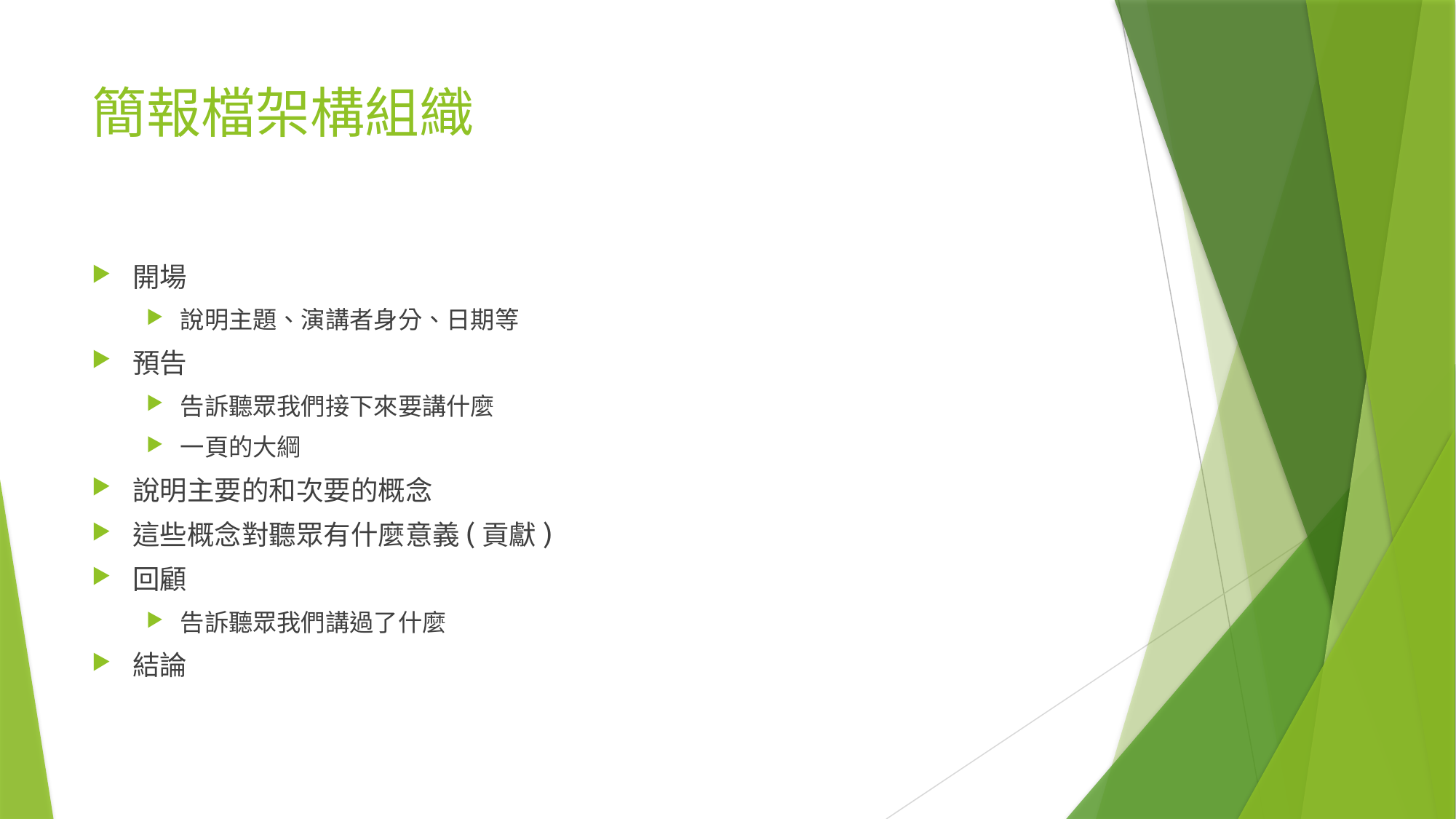

# 簡報檔架構組織
開場
說明主題、演講者身分、日期等
預告
告訴聽眾我們接下來要講什麼
一頁的大綱
說明主要的和次要的概念
這些概念對聽眾有什麼意義(貢獻)
回顧
告訴聽眾我們講過了什麼
結論